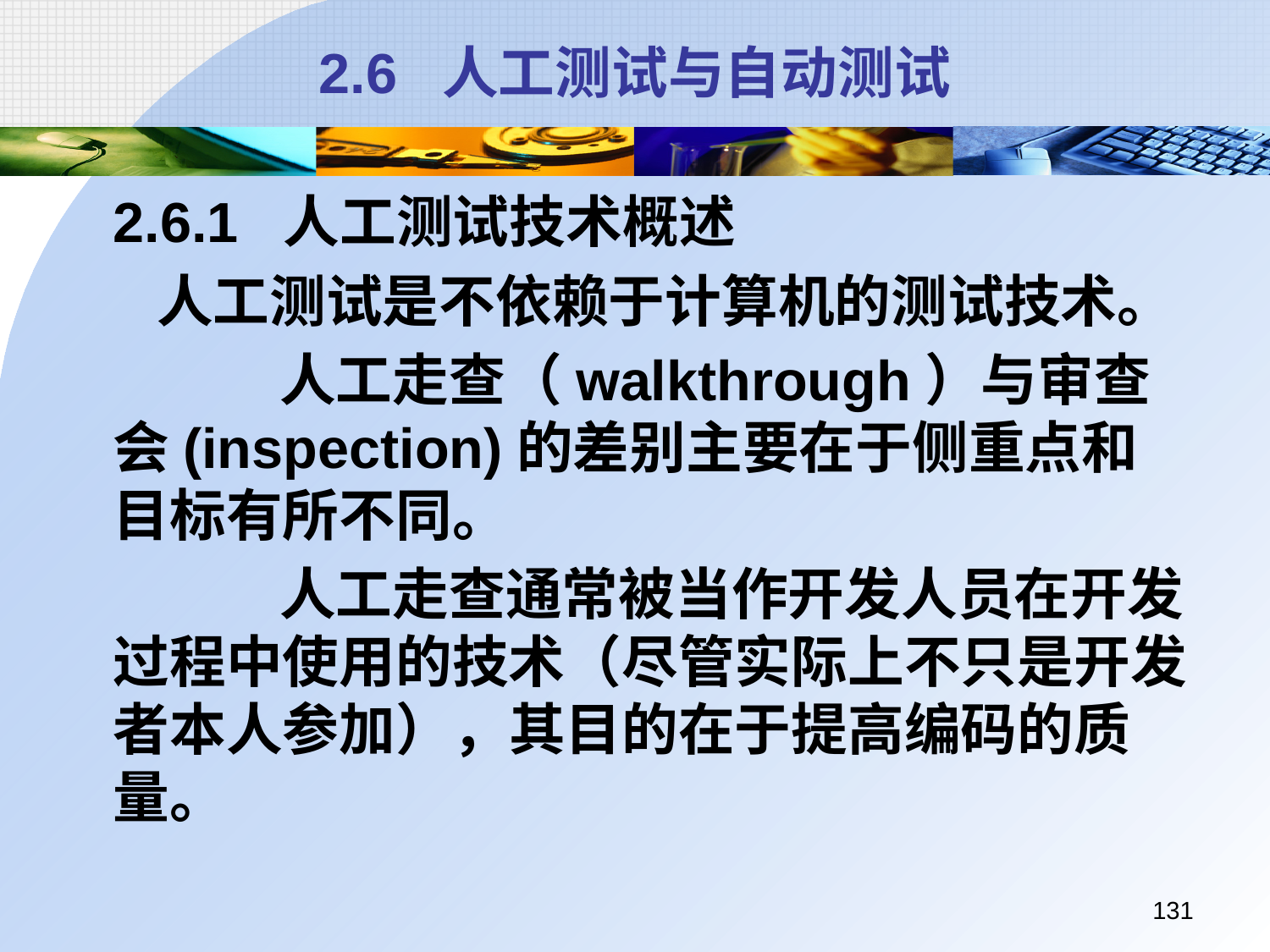

# 2.6  人工测试与自动测试
	2.6.1  人工测试技术概述
      人工测试是不依赖于计算机的测试技术。
		  人工走查（walkthrough）与审查会(inspection)的差别主要在于侧重点和目标有所不同。
		  人工走查通常被当作开发人员在开发过程中使用的技术（尽管实际上不只是开发者本人参加），其目的在于提高编码的质量。
131